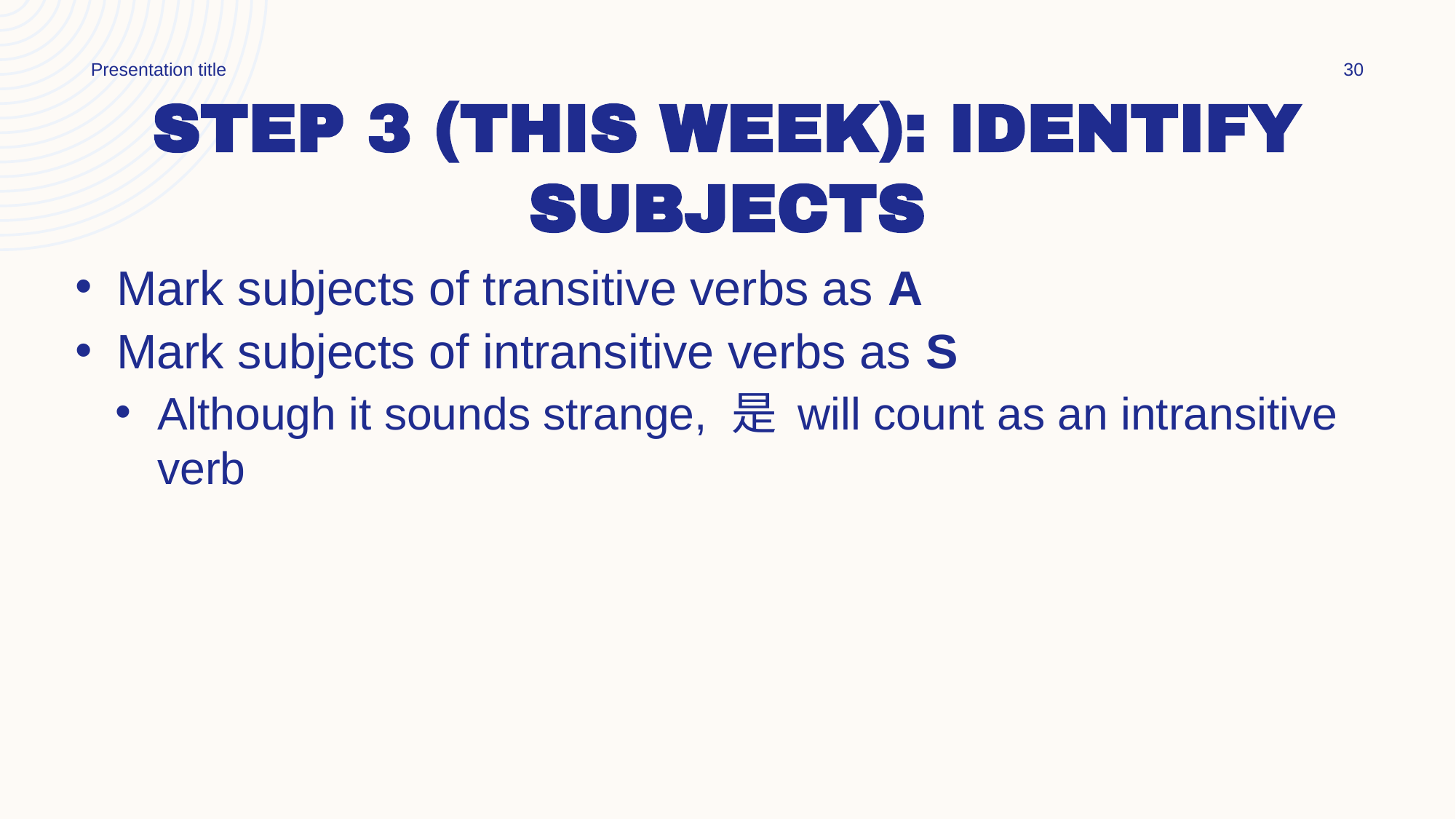

30
Presentation title
# Step 3 (this week): Identify subjects
Mark subjects of transitive verbs as A
Mark subjects of intransitive verbs as S
Although it sounds strange, 是 will count as an intransitive verb